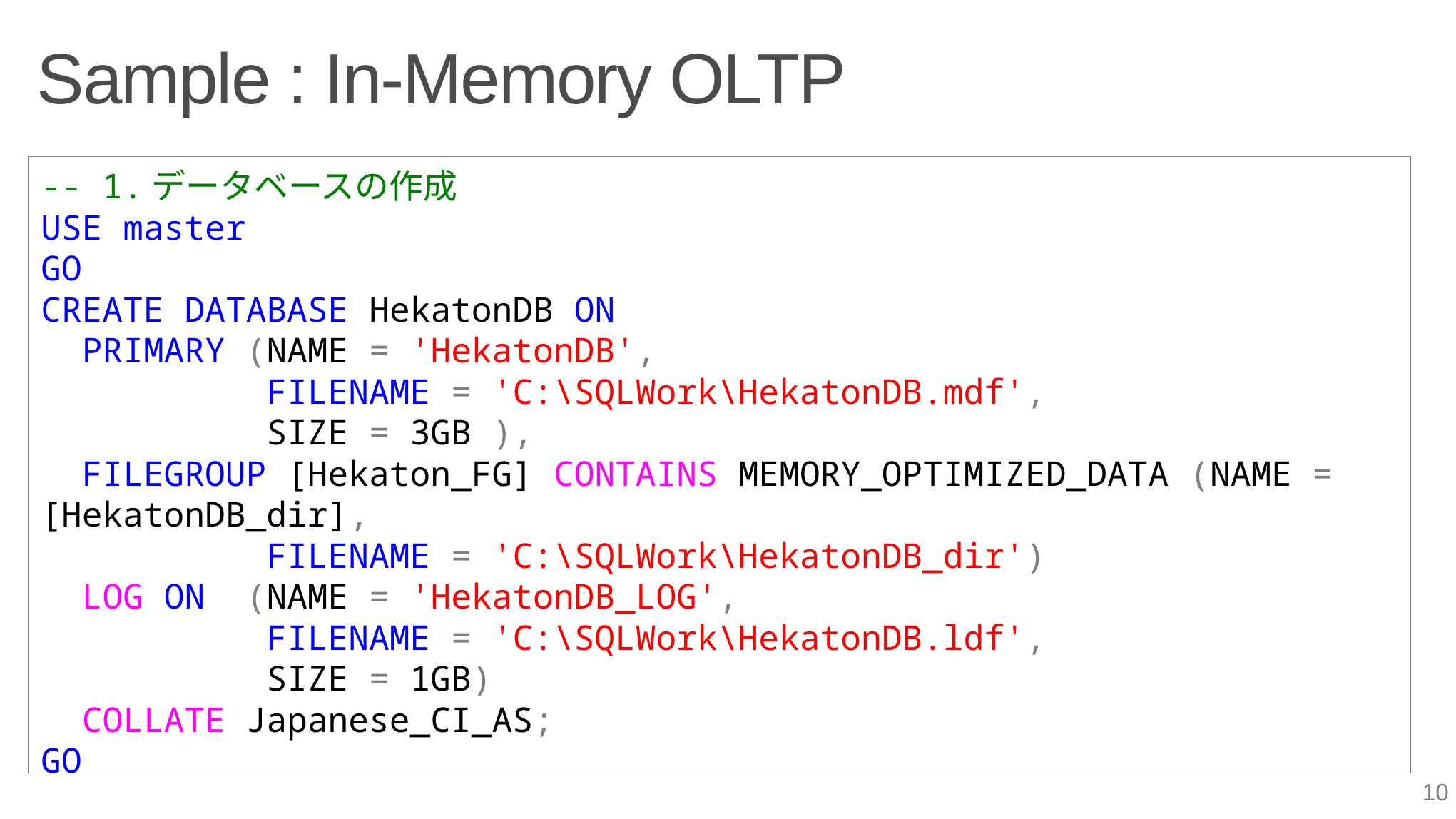

# Sample : In-Memory OLTP
-- 1.データベースの作成
USE master
GO
CREATE DATABASE HekatonDB ON
  PRIMARY (NAME = 'HekatonDB',
           FILENAME = 'C:\SQLWork\HekatonDB.mdf',
           SIZE = 3GB ),
  FILEGROUP [Hekaton_FG] CONTAINS MEMORY_OPTIMIZED_DATA (NAME = [HekatonDB_dir],
           FILENAME = 'C:\SQLWork\HekatonDB_dir')
  LOG ON  (NAME = 'HekatonDB_LOG',
           FILENAME = 'C:\SQLWork\HekatonDB.ldf',
           SIZE = 1GB)
  COLLATE Japanese_CI_AS;
GO

10